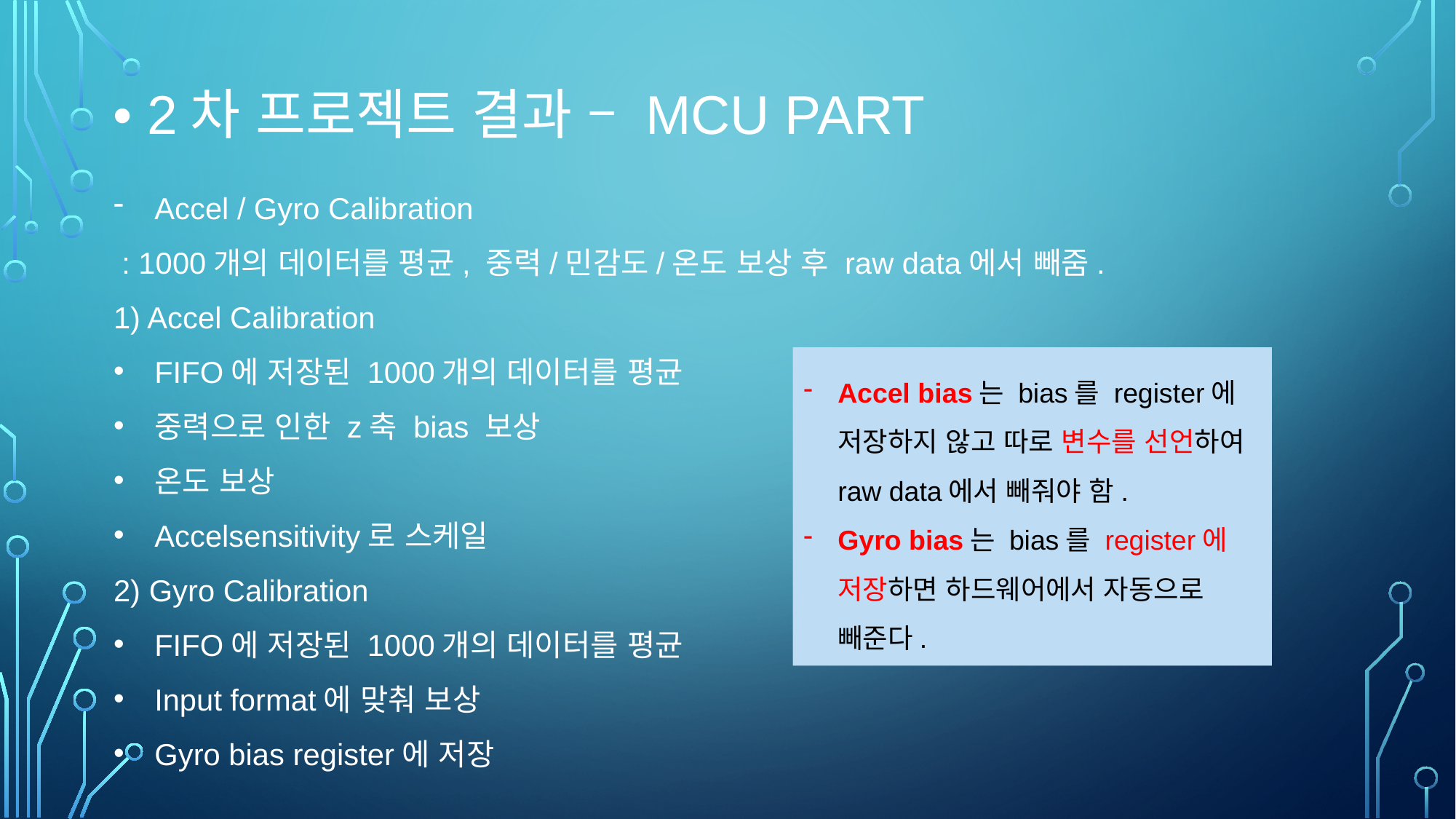

# • 2차 프로젝트 결과 – MCU PART
Accel / Gyro Calibration
 : 1000개의 데이터를 평균, 중력/민감도/온도 보상 후 raw data에서 빼줌.
1) Accel Calibration
FIFO에 저장된 1000개의 데이터를 평균
중력으로 인한 z축 bias 보상
온도 보상
Accelsensitivity로 스케일
2) Gyro Calibration
FIFO에 저장된 1000개의 데이터를 평균
Input format에 맞춰 보상
Gyro bias register에 저장
Accel bias는 bias를 register에 저장하지 않고 따로 변수를 선언하여 raw data에서 빼줘야 함.
Gyro bias는 bias를 register에 저장하면 하드웨어에서 자동으로 빼준다.